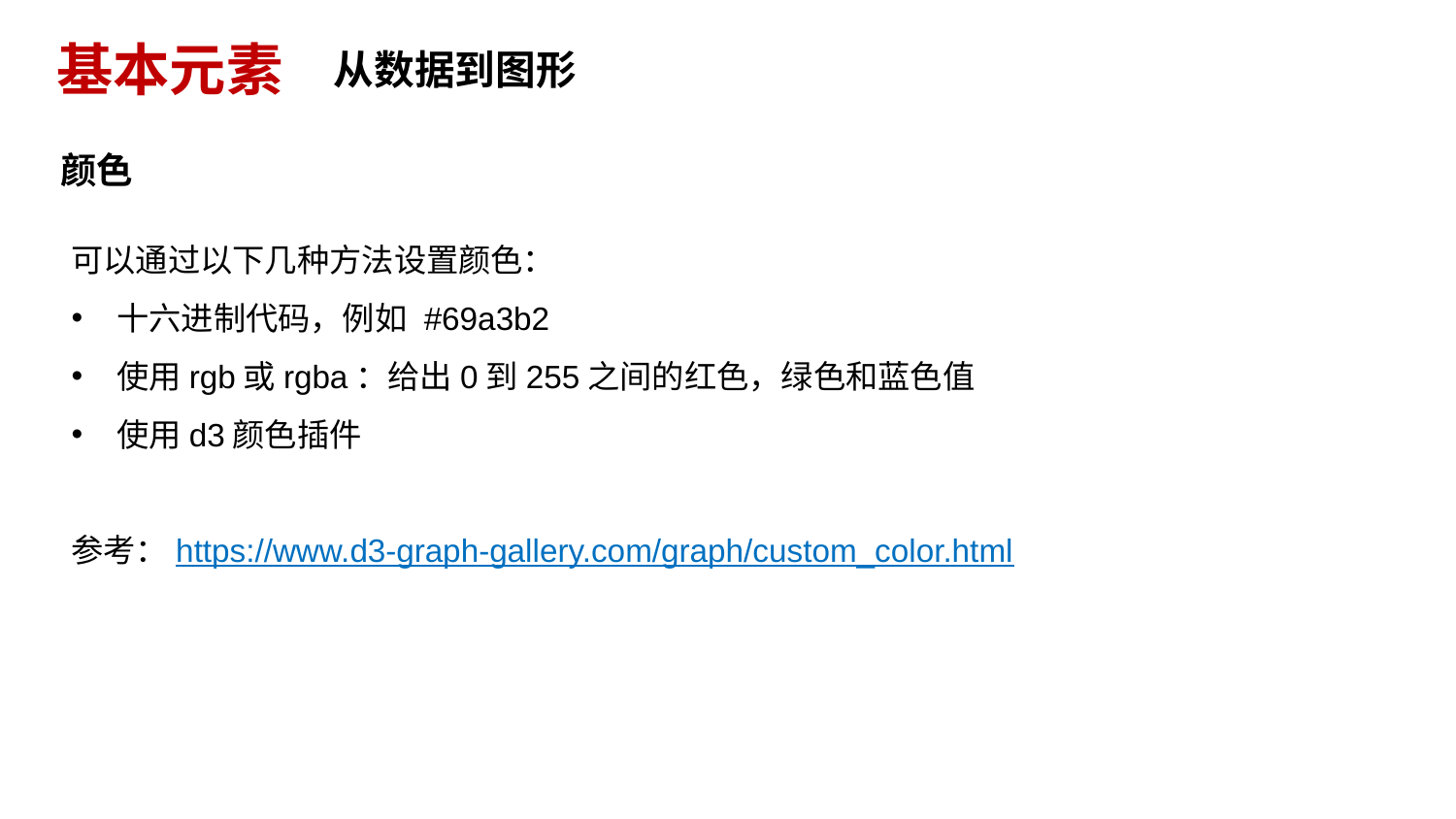

# 基本元素
从数据到图形
颜色
可以通过以下几种方法设置颜色：
十六进制代码，例如 #69a3b2
使用rgb或rgba：给出0到255之间的红色，绿色和蓝色值
使用d3颜色插件

参考：https://www.d3-graph-gallery.com/graph/custom_color.html